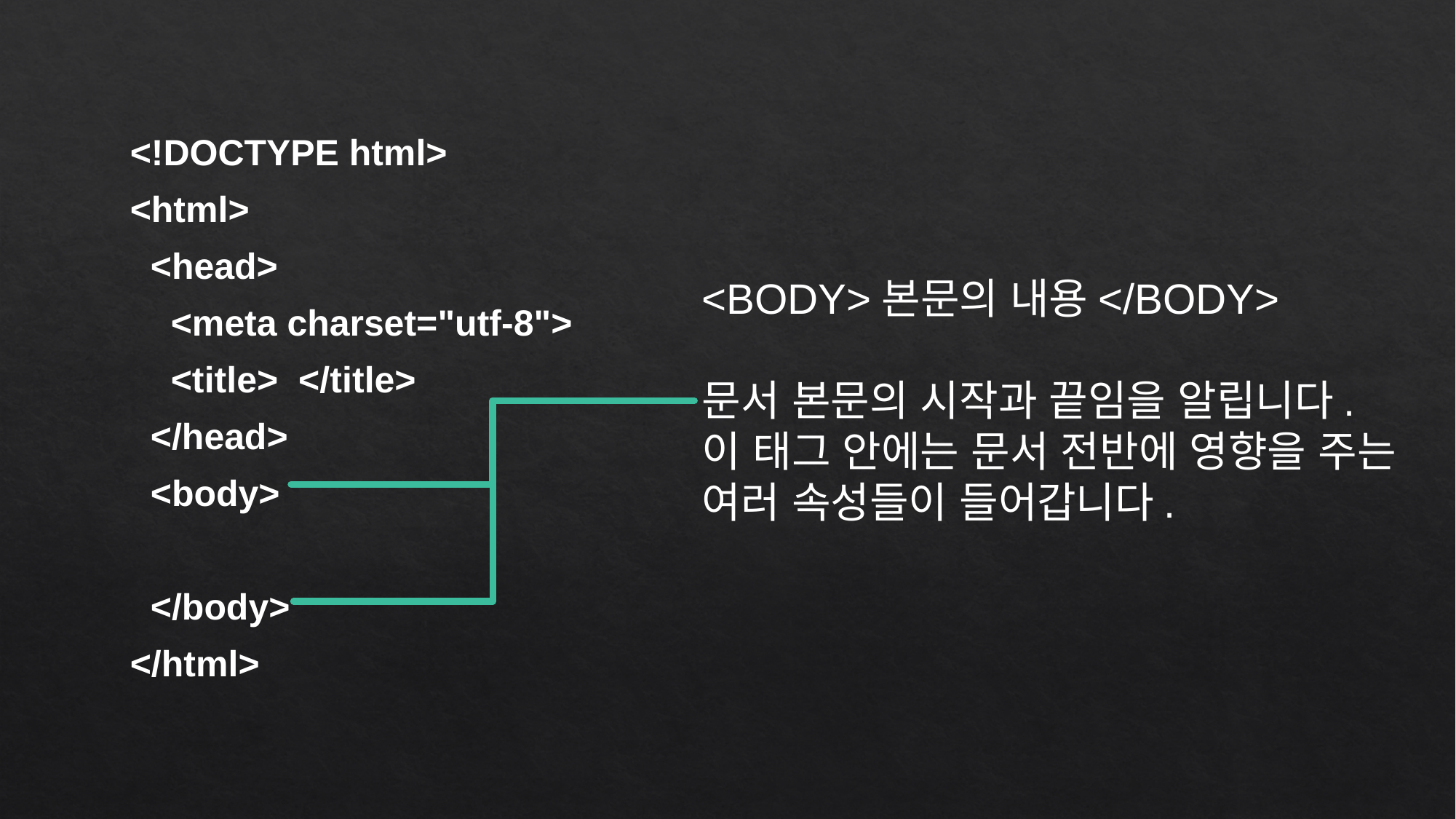

<!DOCTYPE html>
<html>
  <head>
    <meta charset="utf-8">
    <title>  </title>
  </head>
  <body>

  </body>
</html>
<BODY>본문의 내용</BODY>

문서 본문의 시작과 끝임을 알립니다. 이 태그 안에는 문서 전반에 영향을 주는 여러 속성들이 들어갑니다.